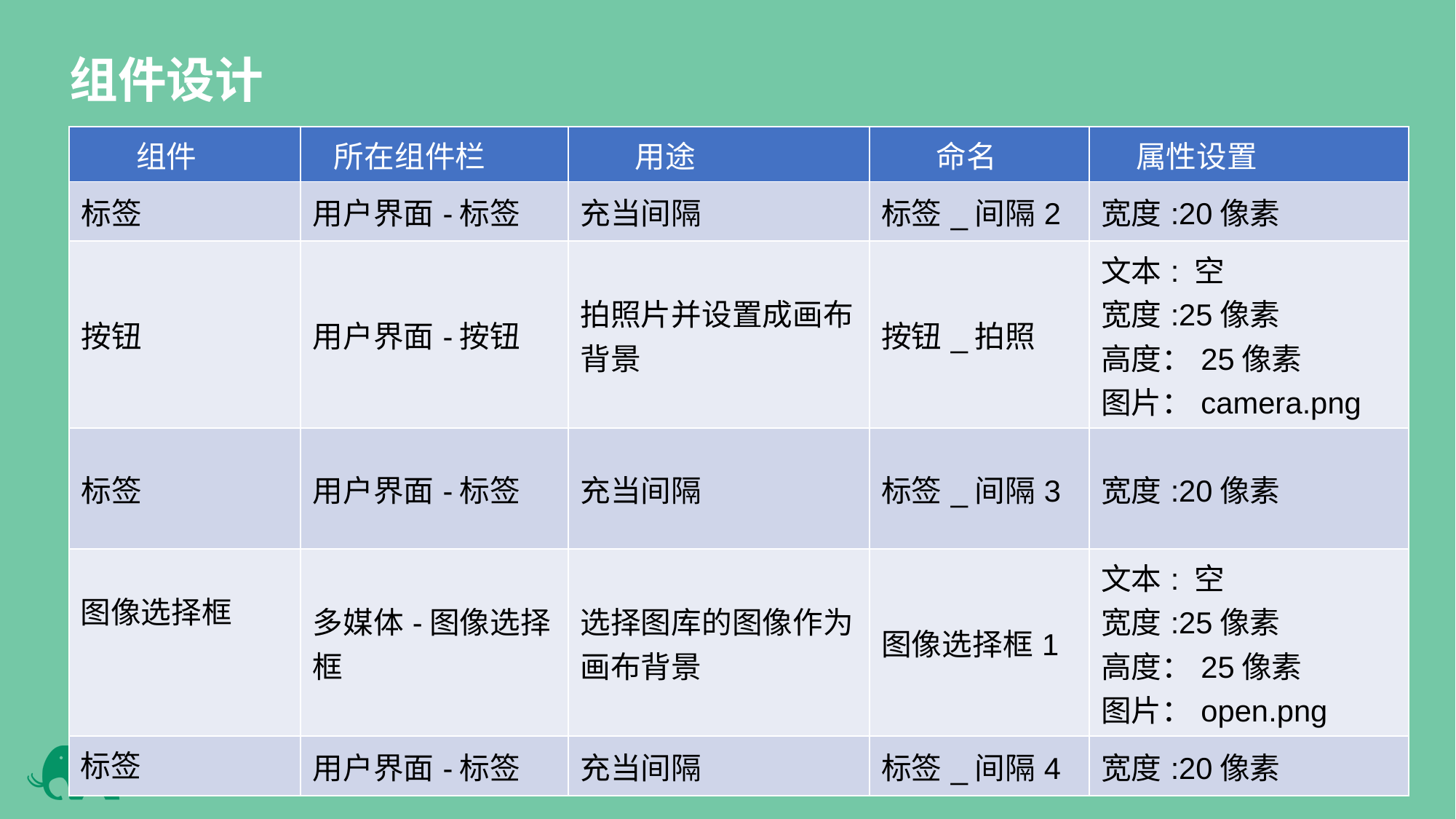

组件设计

| 组件 | 所在组件栏 | 用途 | 命名 | 属性设置 |
| --- | --- | --- | --- | --- |
| 标签 | 用户界面-标签 | 充当间隔 | 标签\_间隔2 | 宽度:20像素 |
| 按钮 | 用户界面-按钮 | 拍照片并设置成画布背景 | 按钮\_拍照 | 文本: 空 宽度:25像素 高度：25像素 图片：camera.png |
| 标签 | 用户界面-标签 | 充当间隔 | 标签\_间隔3 | 宽度:20像素 |
| 图像选择框 | 多媒体-图像选择框 | 选择图库的图像作为画布背景 | 图像选择框1 | 文本: 空 宽度:25像素 高度：25像素 图片：open.png |
| 标签 | 用户界面-标签 | 充当间隔 | 标签\_间隔4 | 宽度:20像素 |